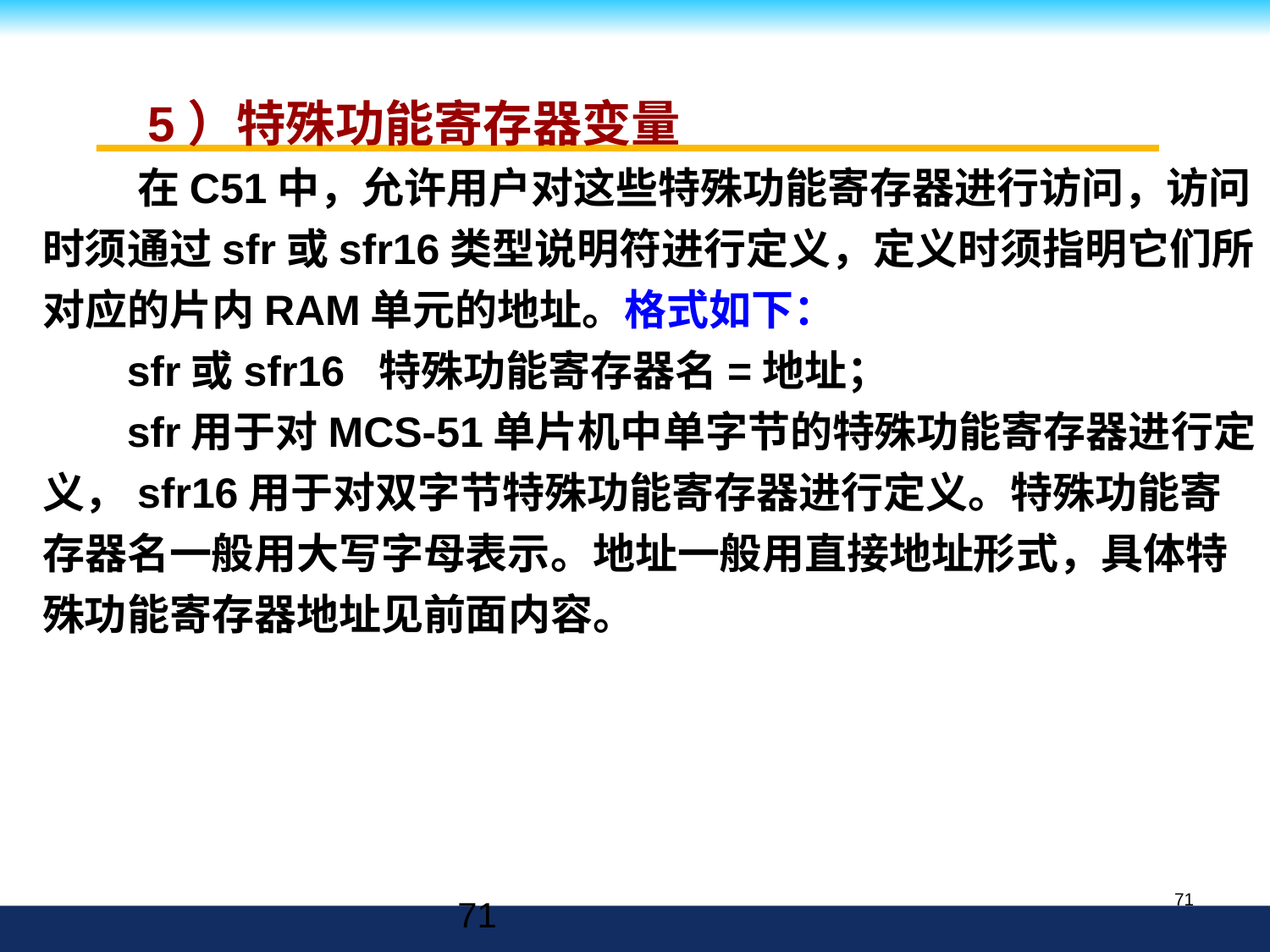

5）特殊功能寄存器变量
     在C51中，允许用户对这些特殊功能寄存器进行访问，访问时须通过sfr或sfr16类型说明符进行定义，定义时须指明它们所对应的片内RAM单元的地址。格式如下：
    sfr或sfr16  特殊功能寄存器名=地址；
    sfr用于对MCS-51单片机中单字节的特殊功能寄存器进行定义，sfr16用于对双字节特殊功能寄存器进行定义。特殊功能寄存器名一般用大写字母表示。地址一般用直接地址形式，具体特殊功能寄存器地址见前面内容。
71
71